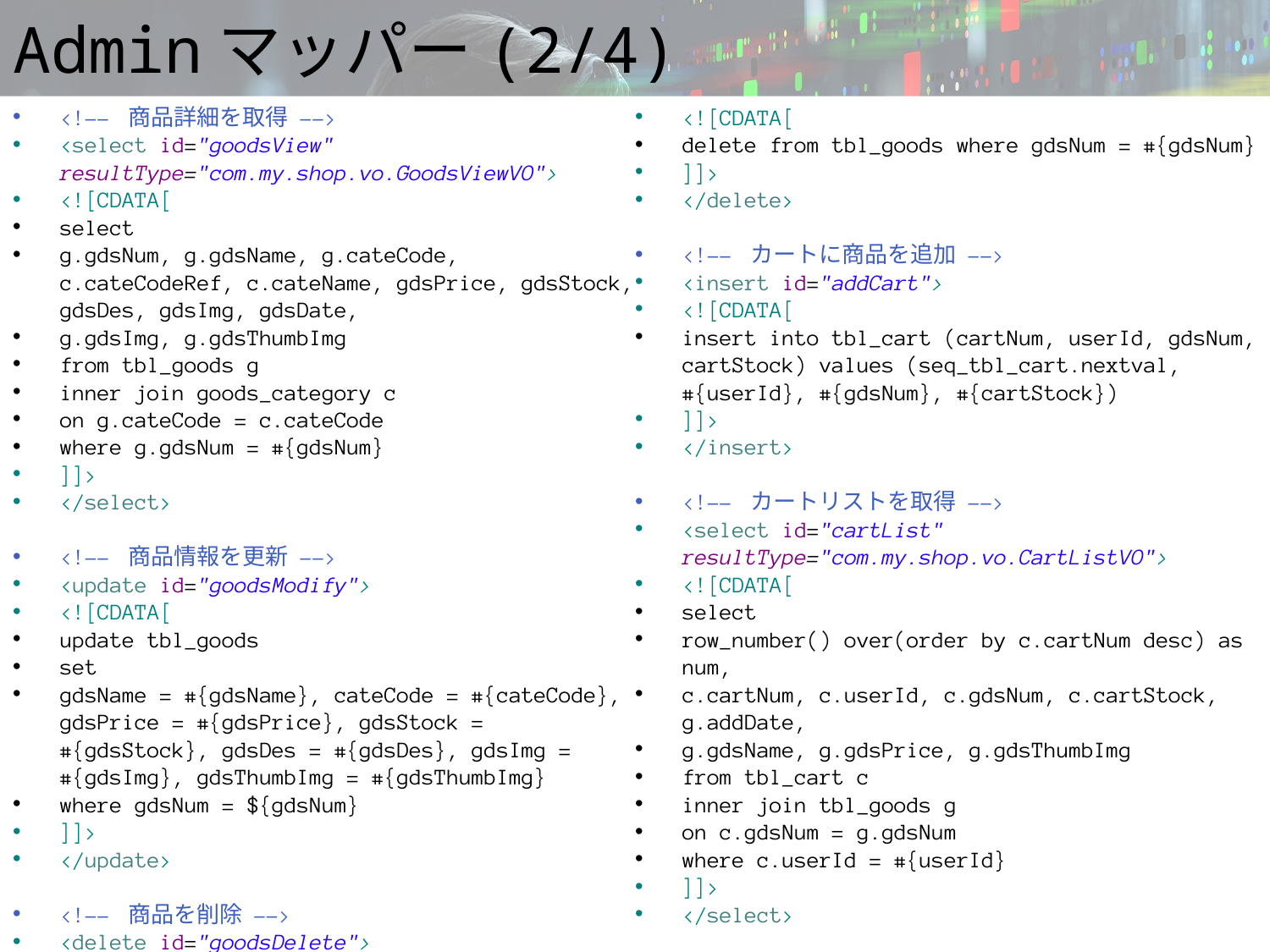

# Adminマッパー(2/4)
<!-- 商品詳細を取得 -->
<select id="goodsView" resultType="com.my.shop.vo.GoodsViewVO">
<![CDATA[
select
g.gdsNum, g.gdsName, g.cateCode, c.cateCodeRef, c.cateName, gdsPrice, gdsStock, gdsDes, gdsImg, gdsDate,
g.gdsImg, g.gdsThumbImg
from tbl_goods g
inner join goods_category c
on g.cateCode = c.cateCode
where g.gdsNum = #{gdsNum}
]]>
</select>

<!-- 商品情報を更新 -->
<update id="goodsModify">
<![CDATA[
update tbl_goods
set
gdsName = #{gdsName}, cateCode = #{cateCode}, gdsPrice = #{gdsPrice}, gdsStock = #{gdsStock}, gdsDes = #{gdsDes}, gdsImg = #{gdsImg}, gdsThumbImg = #{gdsThumbImg}
where gdsNum = ${gdsNum}
]]>
</update>

<!-- 商品を削除 -->
<delete id="goodsDelete">
<![CDATA[
delete from tbl_goods where gdsNum = #{gdsNum}
]]>
</delete>

<!-- カートに商品を追加 -->
<insert id="addCart">
<![CDATA[
insert into tbl_cart (cartNum, userId, gdsNum, cartStock) values (seq_tbl_cart.nextval, #{userId}, #{gdsNum}, #{cartStock})
]]>
</insert>

<!-- カートリストを取得 -->
<select id="cartList" resultType="com.my.shop.vo.CartListVO">
<![CDATA[
select
row_number() over(order by c.cartNum desc) as num,
c.cartNum, c.userId, c.gdsNum, c.cartStock, g.addDate,
g.gdsName, g.gdsPrice, g.gdsThumbImg
from tbl_cart c
inner join tbl_goods g
on c.gdsNum = g.gdsNum
where c.userId = #{userId}
]]>
</select>